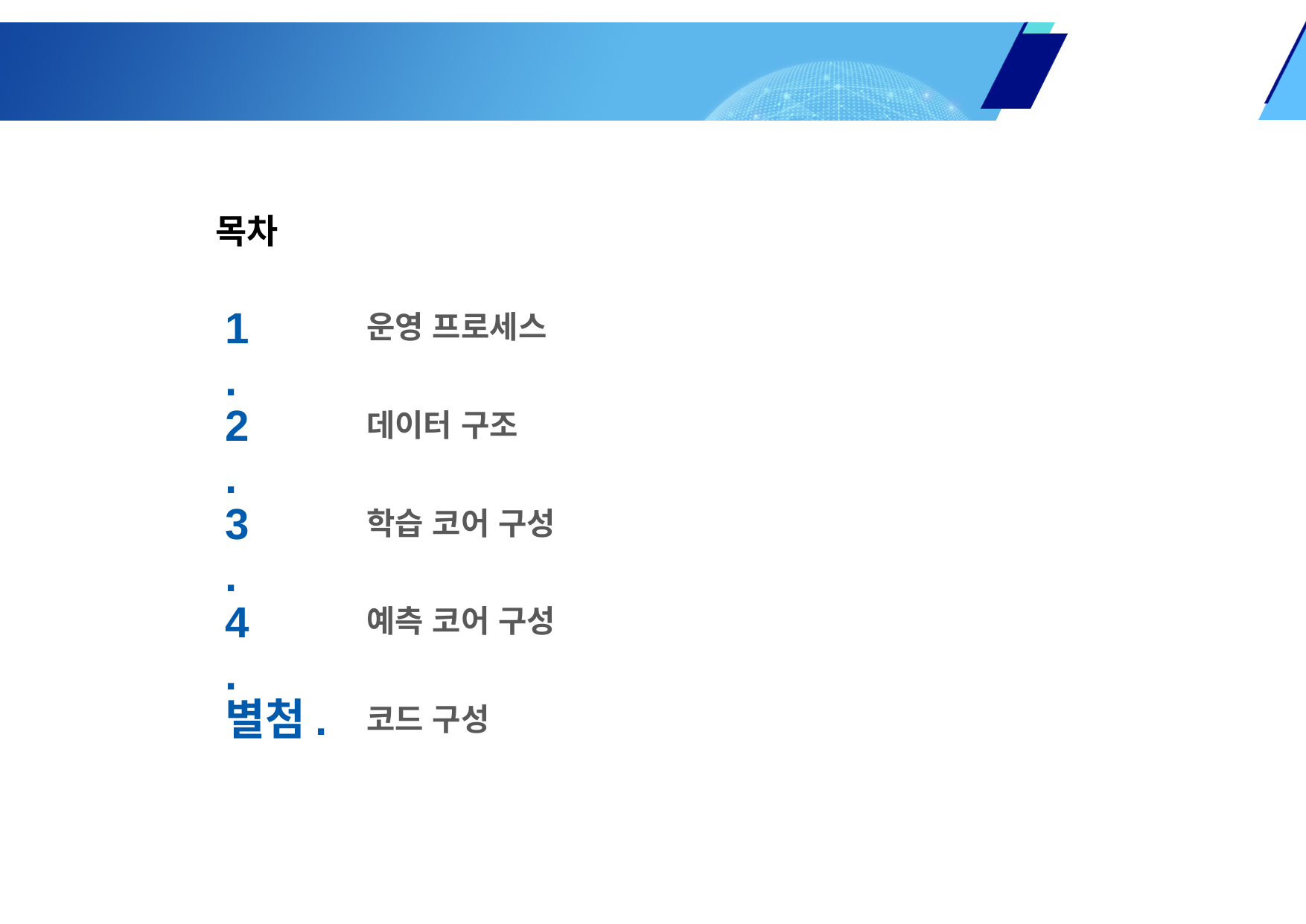

세부 과제명 :
IoT 빅데이터 및 인공지능 기반의 축산 악취 실시간 조기 예,경보 알고리즘 개발 및 실증 연구
목차
1.
운영 프로세스
2.
데이터 구조
3.
학습 코어 구성
4.
예측 코어 구성
별첨.
코드 구성